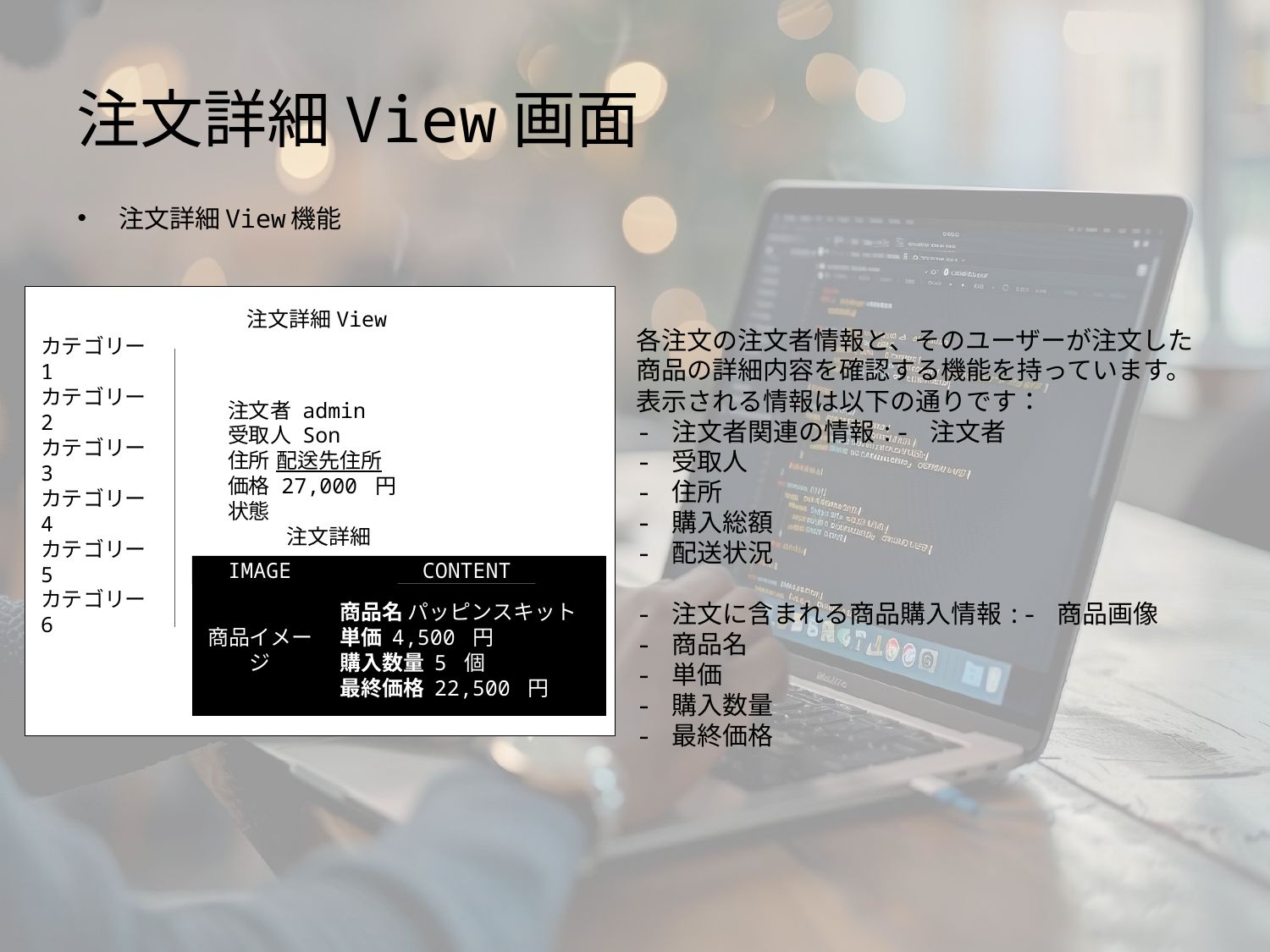

# 注文詳細View画面
注文詳細View機能

各注文の注文者情報と、そのユーザーが注文した商品の詳細内容を確認する機能を持っています。
表示される情報は以下の通りです：
- 注文者関連の情報:- 注文者
- 受取人
- 住所
- 購入総額
- 配送状況

- 注文に含まれる商品購入情報:- 商品画像
- 商品名
- 単価
- 購入数量
- 最終価格

注文者 admin
受取人 Son
住所 配送先住所
価格 27,000 円
状態
	         注文詳細

カテゴリー1
カテゴリー2
カテゴリー3
カテゴリー4
カテゴリー5
カテゴリー6
注文詳細View
IMAGE
CONTENT
商品名 パッピンスキット
単価 4,500 円
購入数量 5 個
最終価格 22,500 円
商品イメージ